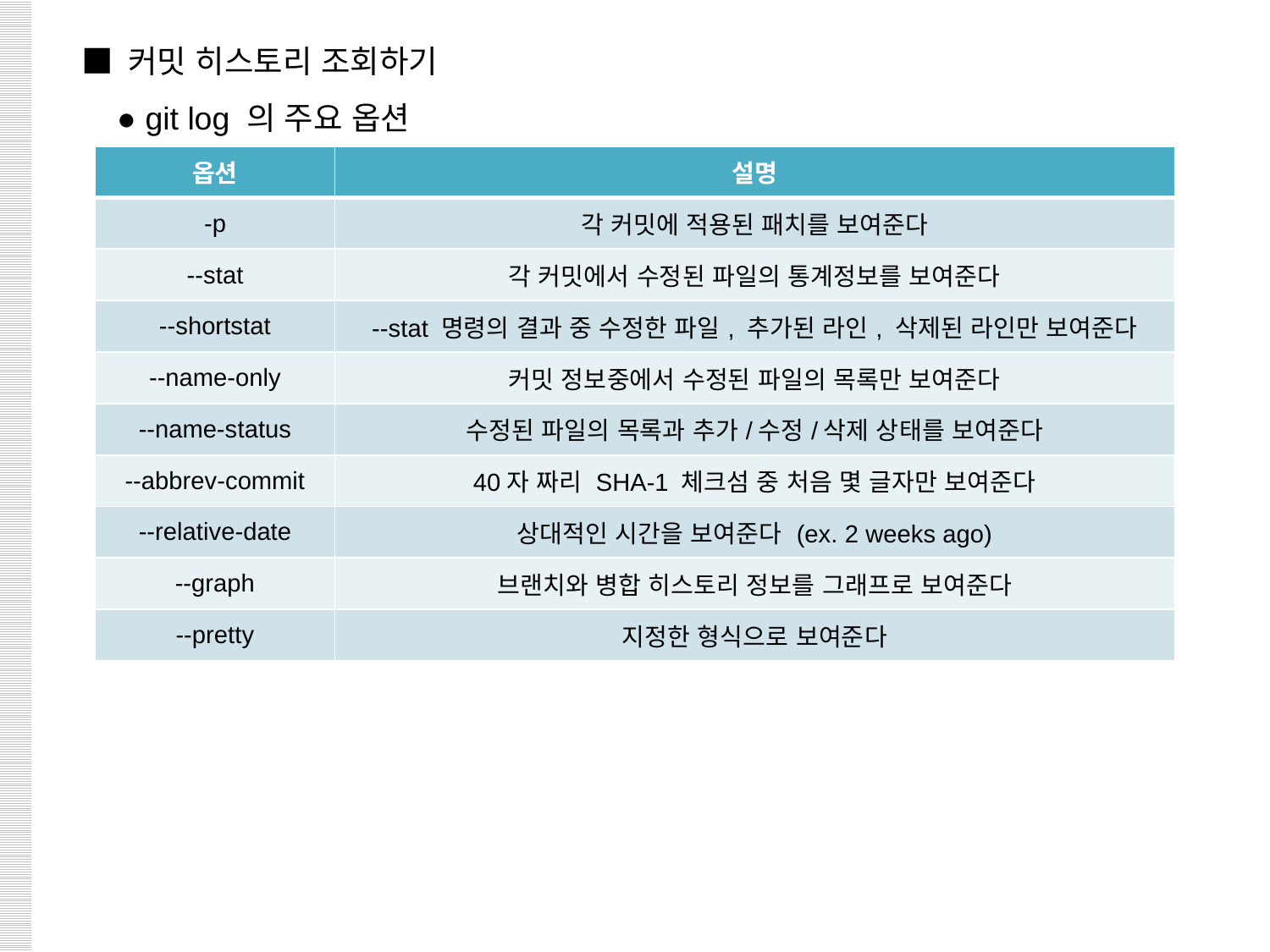

■ 커밋 히스토리 조회하기
    ● git log 의 주요 옵션
| 옵션 | 설명 |
| --- | --- |
| -p | 각 커밋에 적용된 패치를 보여준다 |
| --stat | 각 커밋에서 수정된 파일의 통계정보를 보여준다 |
| --shortstat | --stat 명령의 결과 중 수정한 파일, 추가된 라인, 삭제된 라인만 보여준다 |
| --name-only | 커밋 정보중에서 수정된 파일의 목록만 보여준다 |
| --name-status | 수정된 파일의 목록과 추가/수정/삭제 상태를 보여준다 |
| --abbrev-commit | 40자 짜리 SHA-1 체크섬 중 처음 몇 글자만 보여준다 |
| --relative-date | 상대적인 시간을 보여준다 (ex. 2 weeks ago) |
| --graph | 브랜치와 병합 히스토리 정보를 그래프로 보여준다 |
| --pretty | 지정한 형식으로 보여준다 |